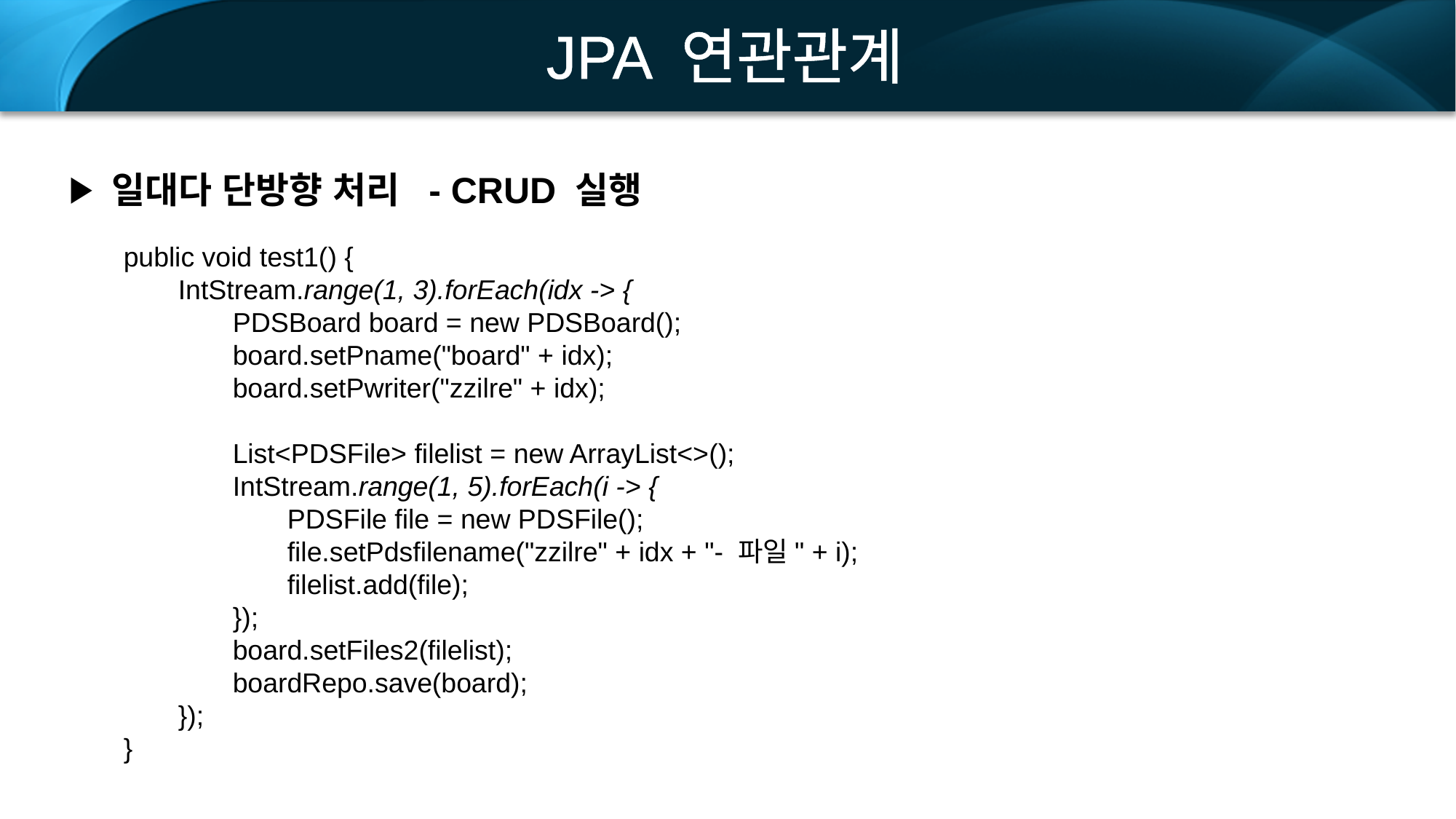

JPA 연관관계
일대다 단방향 처리  - CRUD 실행

public void test1() {
IntStream.range(1, 3).forEach(idx -> {
PDSBoard board = new PDSBoard();
board.setPname("board" + idx);
board.setPwriter("zzilre" + idx);

List<PDSFile> filelist = new ArrayList<>();
IntStream.range(1, 5).forEach(i -> {
PDSFile file = new PDSFile();
file.setPdsfilename("zzilre" + idx + "- 파일" + i);
filelist.add(file);
});
board.setFiles2(filelist);
boardRepo.save(board);
});
}